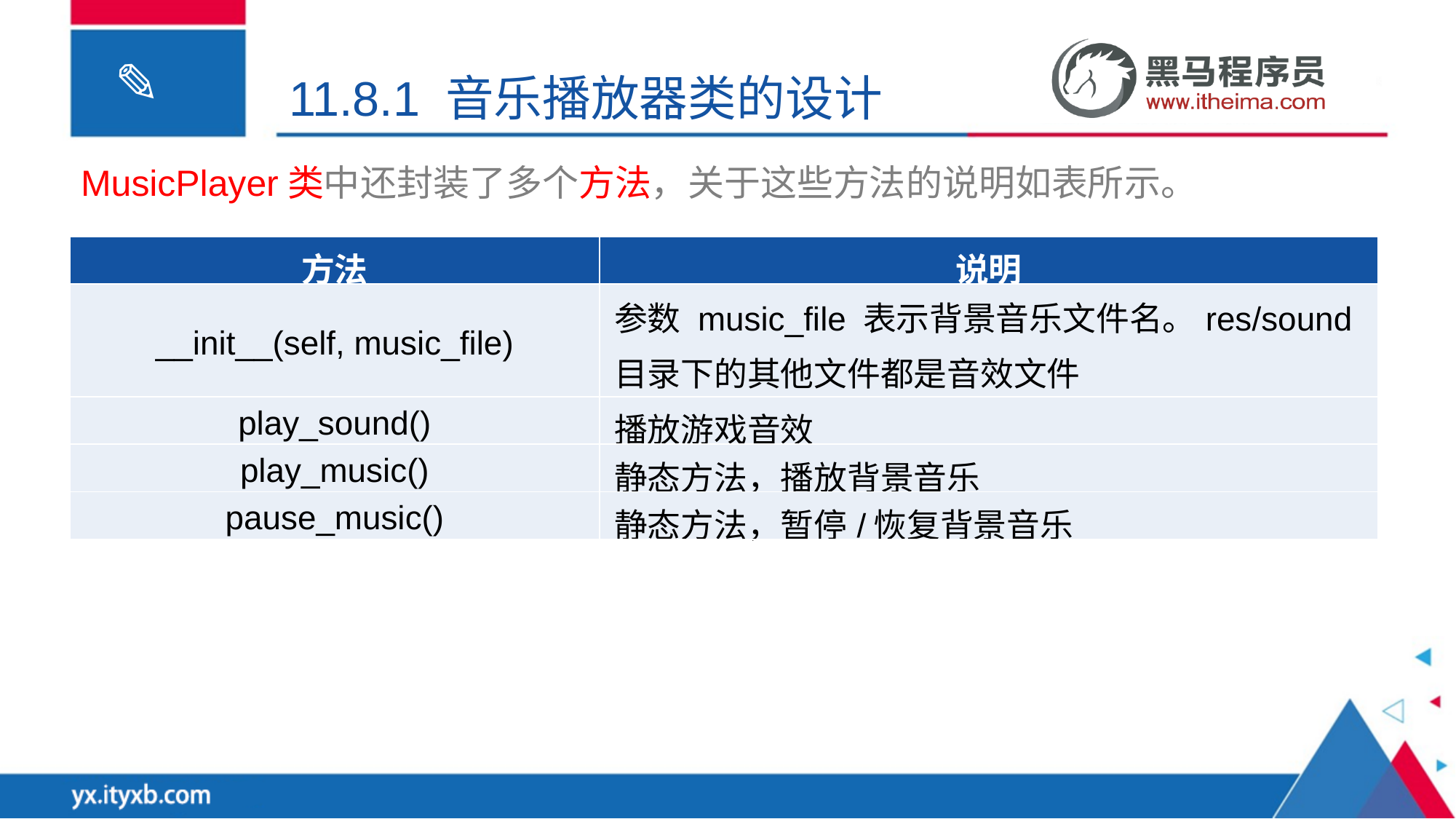

11.8.1 音乐播放器类的设计
MusicPlayer类中还封装了多个方法，关于这些方法的说明如表所示。
| 方法 | 说明 |
| --- | --- |
| \_\_init\_\_(self, music\_file) | 参数 music\_file 表示背景音乐文件名。res/sound目录下的其他文件都是音效文件 |
| play\_sound() | 播放游戏音效 |
| play\_music() | 静态方法，播放背景音乐 |
| pause\_music() | 静态方法，暂停/恢复背景音乐 |